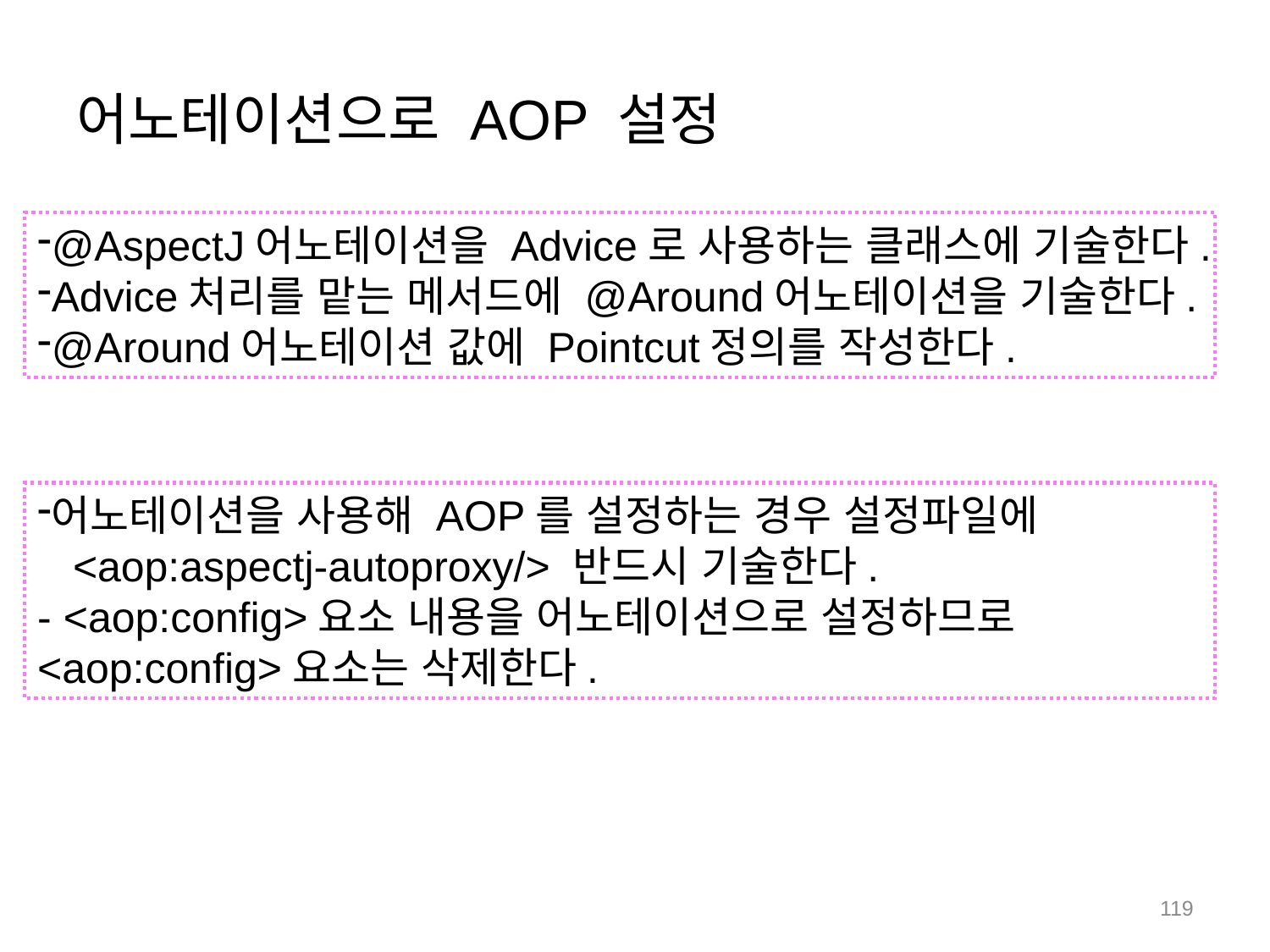

# 어노테이션으로 AOP 설정
@AspectJ어노테이션을 Advice로 사용하는 클래스에 기술한다.
Advice처리를 맡는 메서드에 @Around어노테이션을 기술한다.
@Around어노테이션 값에 Pointcut정의를 작성한다.
어노테이션을 사용해 AOP를 설정하는 경우 설정파일에
   <aop:aspectj-autoproxy/> 반드시 기술한다.
- <aop:config>요소 내용을 어노테이션으로 설정하므로 <aop:config>요소는 삭제한다.
119